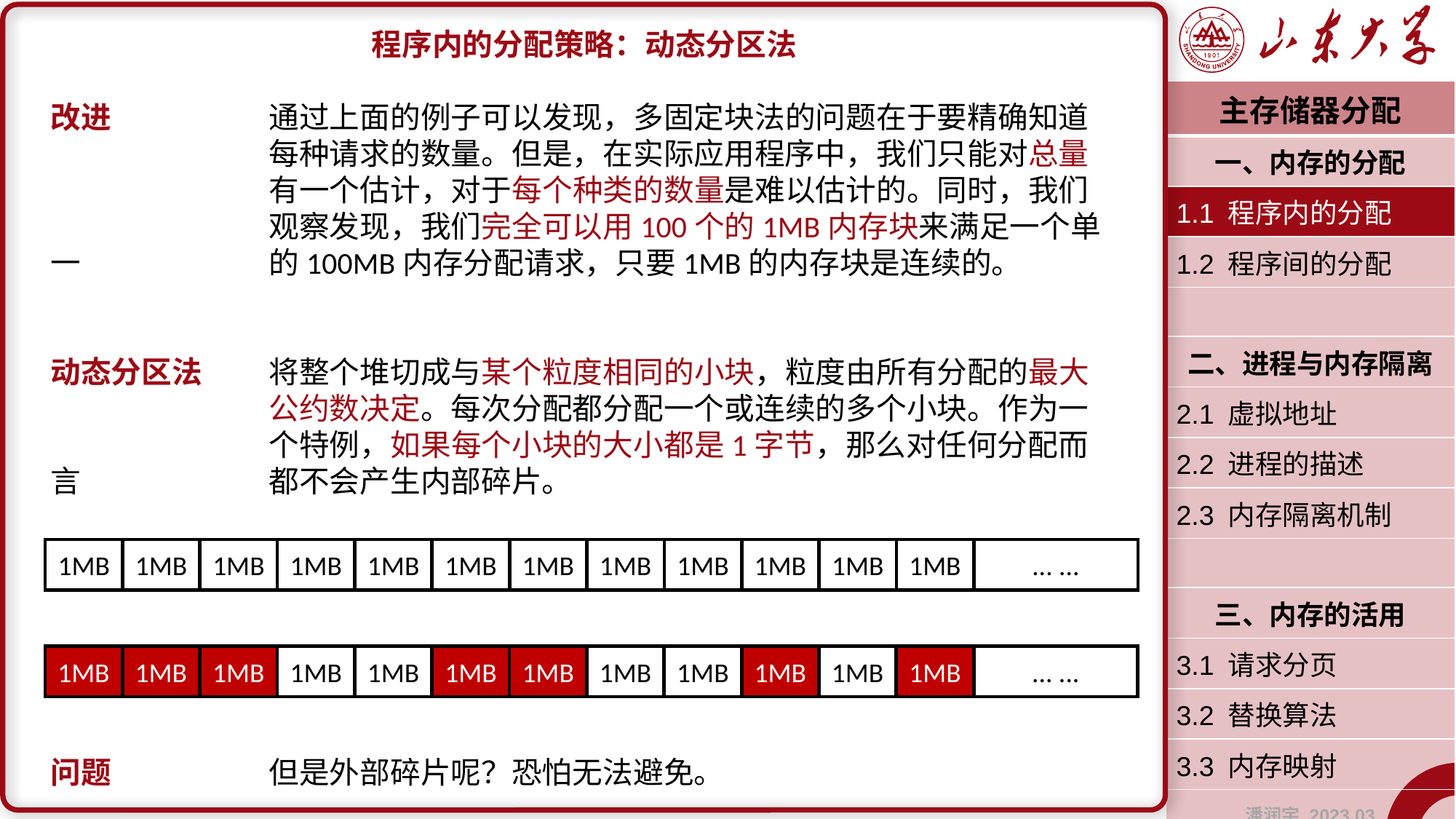

程序内的分配策略：动态分区法

改进		通过上面的例子可以发现，多固定块法的问题在于要精确知道		每种请求的数量。但是，在实际应用程序中，我们只能对总量		有一个估计，对于每个种类的数量是难以估计的。同时，我们		观察发现，我们完全可以用100个的1MB内存块来满足一个单一		的100MB内存分配请求，只要1MB的内存块是连续的。

动态分区法	将整个堆切成与某个粒度相同的小块，粒度由所有分配的最大		公约数决定。每次分配都分配一个或连续的多个小块。作为一		个特例，如果每个小块的大小都是1字节，那么对任何分配而言		都不会产生内部碎片。

问题		但是外部碎片呢？恐怕无法避免。
| 主存储器分配 |
| --- |
| 一、内存的分配 |
| 1.1 程序内的分配 |
| 1.2 程序间的分配 |
|  |
| 二、进程与内存隔离 |
| 2.1 虚拟地址 |
| 2.2 进程的描述 |
| 2.3 内存隔离机制 |
|  |
| 三、内存的活用 |
| 3.1 请求分页 |
| 3.2 替换算法 |
| 3.3 内存映射 |
| 潘润宇 2023.03 |
1MB
1MB
1MB
1MB
1MB
1MB
1MB
1MB
1MB
1MB
1MB
1MB
... ...
1MB
1MB
1MB
1MB
1MB
1MB
1MB
1MB
1MB
1MB
1MB
1MB
... ...